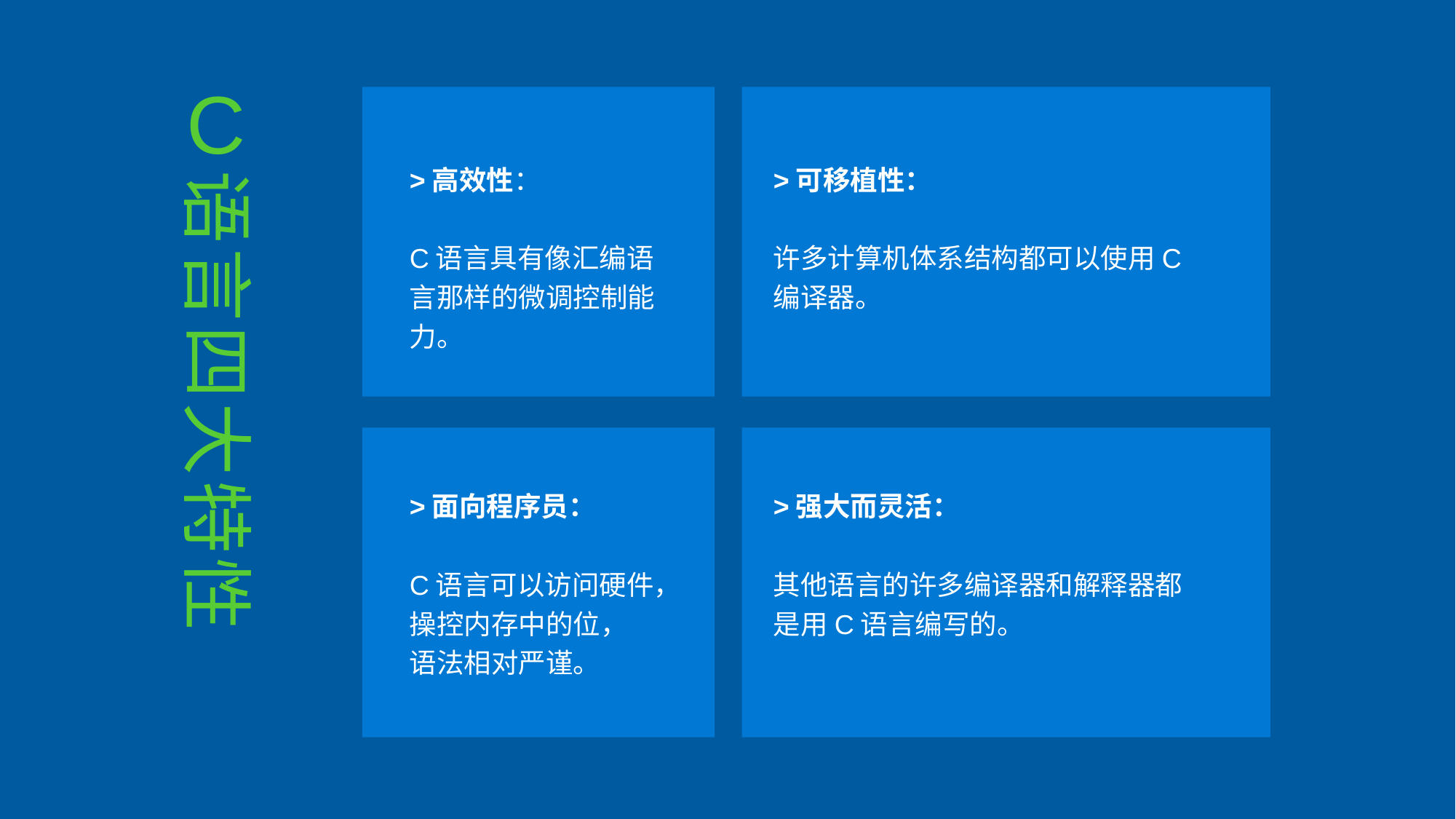

C
语言四大特性

>高效性：

C语言具有像汇编语言那样的微调控制能力。
>可移植性：

许多计算机体系结构都可以使用C编译器。

>面向程序员：

C语言可以访问硬件，操控内存中的位，
语法相对严谨。
>强大而灵活：

其他语言的许多编译器和解释器都是用C语言编写的。